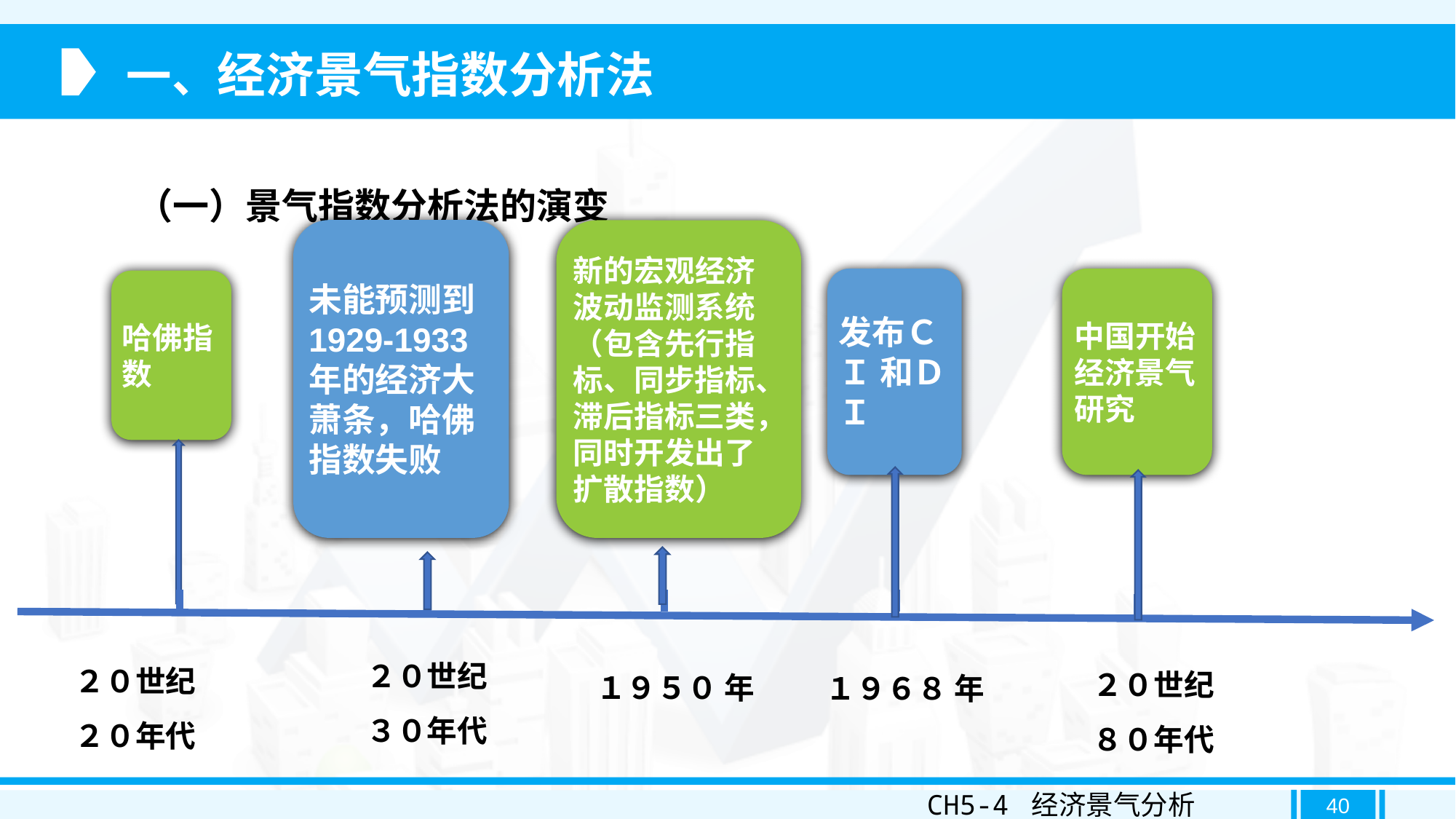

一、经济景气指数分析法

（一）景气指数分析法的演变
未能预测到1929-1933年的经济大萧条，哈佛指数失败
新的宏观经济波动监测系统（包含先行指标、同步指标、滞后指标三类，同时开发出了扩散指数）
发布ＣＩ 和ＤＩ
中国开始经济景气研究
哈佛指数

２０世纪３０年代
２０世纪２０年代
２０世纪８０年代
１９５０ 年
１９６８ 年
CH5-4 经济景气分析
40